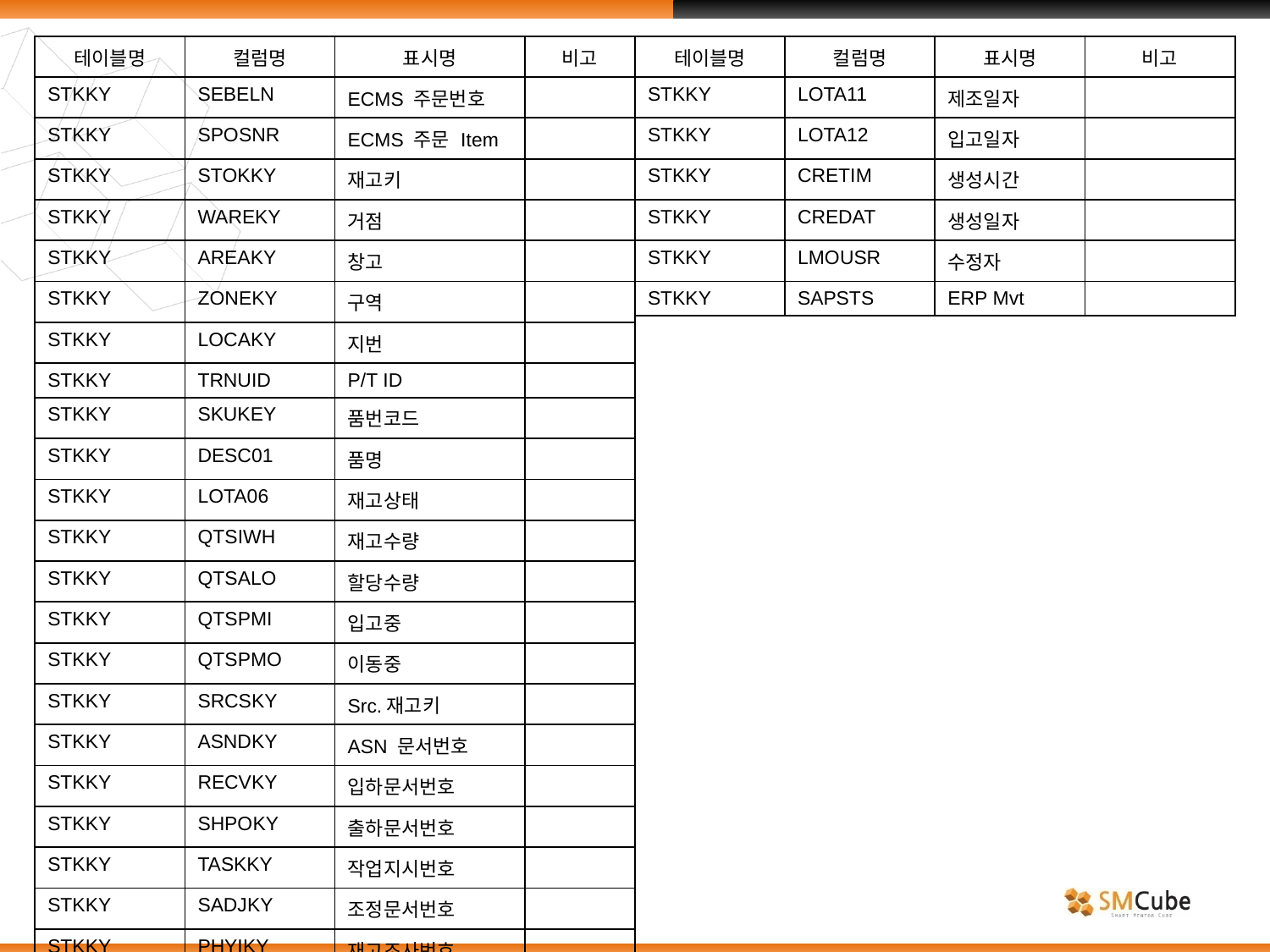

| 테이블명 | 컬럼명 | 표시명 | 비고 |
| --- | --- | --- | --- |
| STKKY | SEBELN | ECMS 주문번호 |  |
| STKKY | SPOSNR | ECMS 주문 Item |  |
| STKKY | STOKKY | 재고키 |  |
| STKKY | WAREKY | 거점 |  |
| STKKY | AREAKY | 창고 |  |
| STKKY | ZONEKY | 구역 |  |
| STKKY | LOCAKY | 지번 |  |
| STKKY | TRNUID | P/T ID |  |
| STKKY | SKUKEY | 품번코드 |  |
| STKKY | DESC01 | 품명 |  |
| STKKY | LOTA06 | 재고상태 |  |
| STKKY | QTSIWH | 재고수량 |  |
| STKKY | QTSALO | 할당수량 |  |
| STKKY | QTSPMI | 입고중 |  |
| STKKY | QTSPMO | 이동중 |  |
| STKKY | SRCSKY | Src.재고키 |  |
| STKKY | ASNDKY | ASN 문서번호 |  |
| STKKY | RECVKY | 입하문서번호 |  |
| STKKY | SHPOKY | 출하문서번호 |  |
| STKKY | TASKKY | 작업지시번호 |  |
| STKKY | SADJKY | 조정문서번호 |  |
| STKKY | PHYIKY | 재고조사번호 |  |
| 테이블명 | 컬럼명 | 표시명 | 비고 |
| --- | --- | --- | --- |
| STKKY | LOTA11 | 제조일자 |  |
| STKKY | LOTA12 | 입고일자 |  |
| STKKY | CRETIM | 생성시간 |  |
| STKKY | CREDAT | 생성일자 |  |
| STKKY | LMOUSR | 수정자 |  |
| STKKY | SAPSTS | ERP Mvt |  |